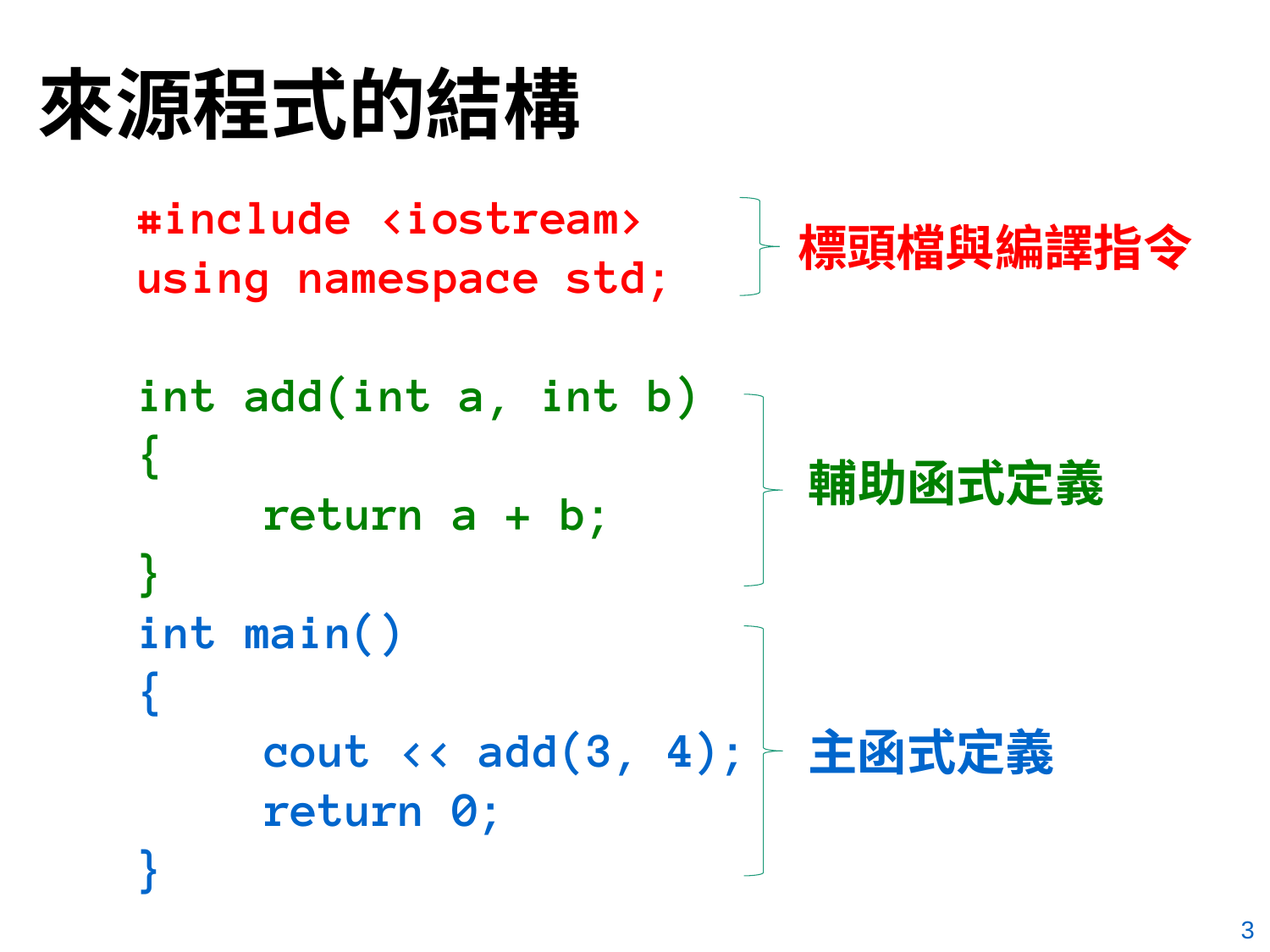

# 來源程式的結構
#include <iostream>
using namespace std;

int add(int a, int b)
{
	return a + b;
}
int main()
{
	cout << add(3, 4);
	return 0;
}

標頭檔與編譯指令

輔助函式定義

主函式定義
3